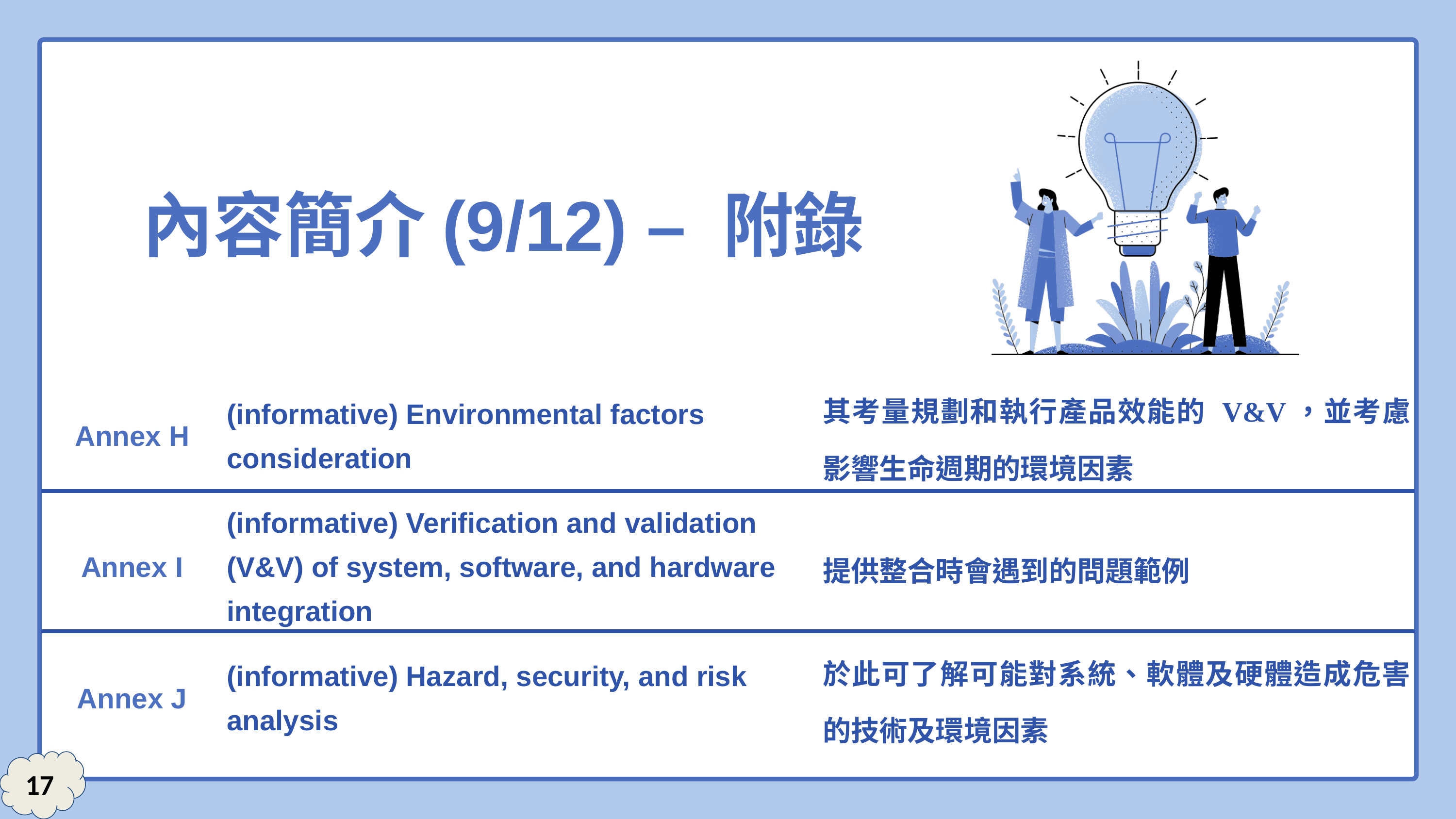

內容簡介(9/12) – 附錄
| Annex H | (informative) Environmental factors consideration | 其考量規劃和執行產品效能的 V&V，並考慮影響生命週期的環境因素 |
| --- | --- | --- |
| Annex I | (informative) Verification and validation (V&V) of system, software, and hardware integration | 提供整合時會遇到的問題範例 |
| Annex J | (informative) Hazard, security, and risk analysis | 於此可了解可能對系統、軟體及硬體造成危害的技術及環境因素 |
17